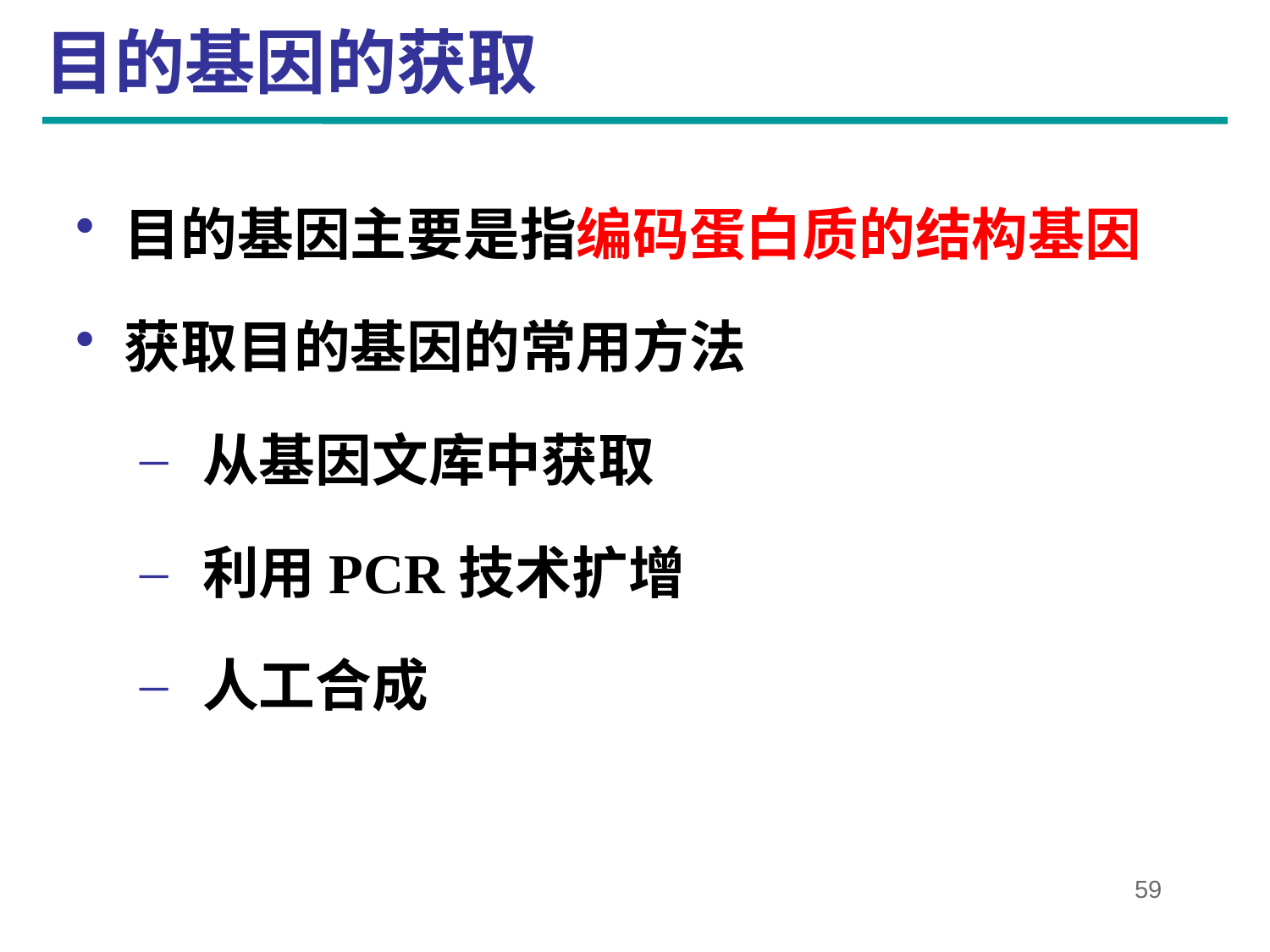

目的基因的获取
目的基因主要是指编码蛋白质的结构基因
获取目的基因的常用方法
从基因文库中获取
利用PCR技术扩增
人工合成
59